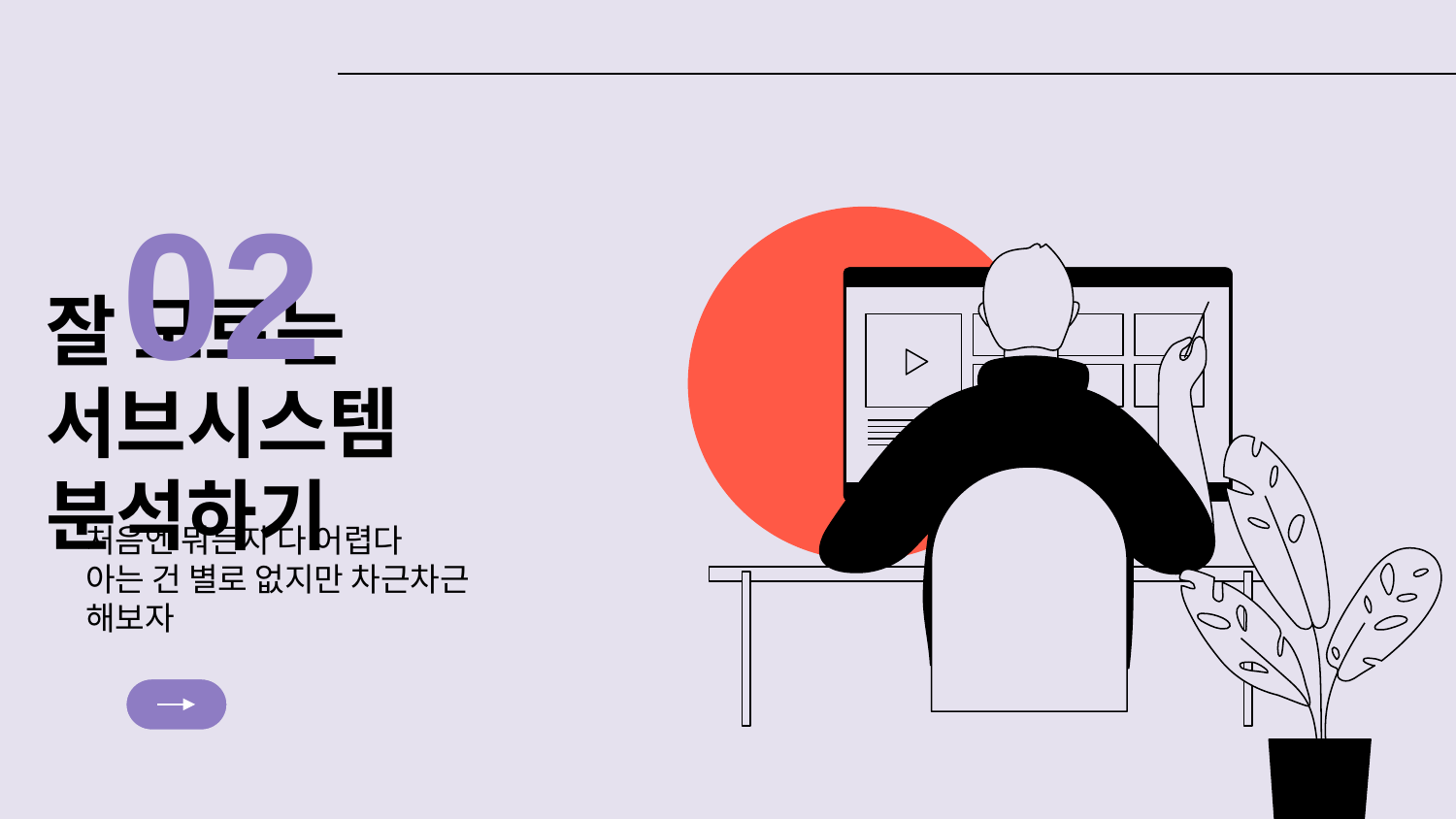

02

# 잘 모르는 서브시스템 분석하기

처음엔 뭐든지 다 어렵다
아는 건 별로 없지만 차근차근 해보자